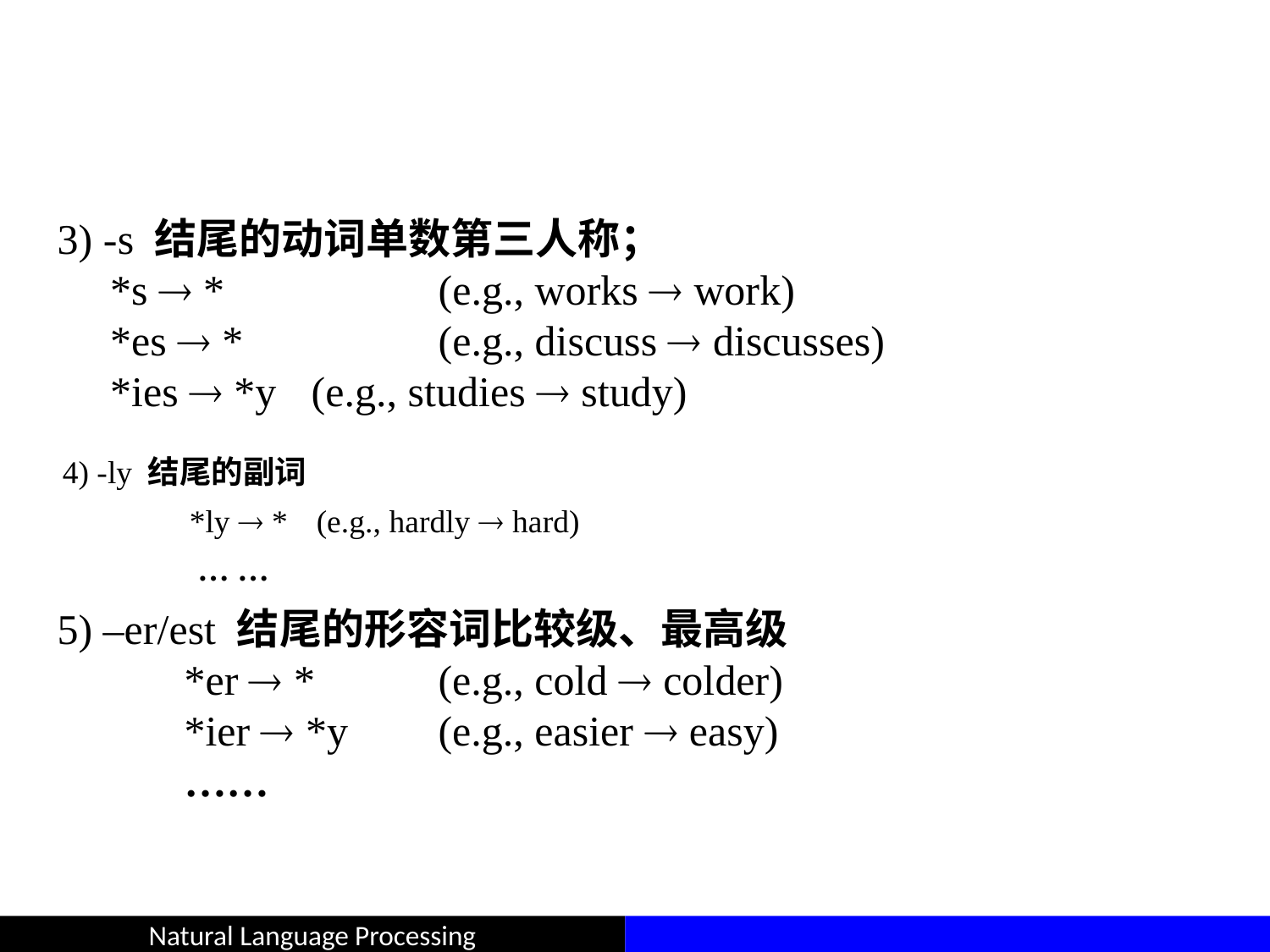

#
3) -s 结尾的动词单数第三人称；
     *s → *		(e.g., works → work)
     *es → *		(e.g., discuss → discusses)
     *ies → *y	(e.g., studies → study)
4) -ly 结尾的副词
	*ly → *	(e.g., hardly → hard)
	 … …
5) –er/est 结尾的形容词比较级、最高级
	*er → *	(e.g., cold → colder)
	*ier → *y	(e.g., easier → easy)
	……